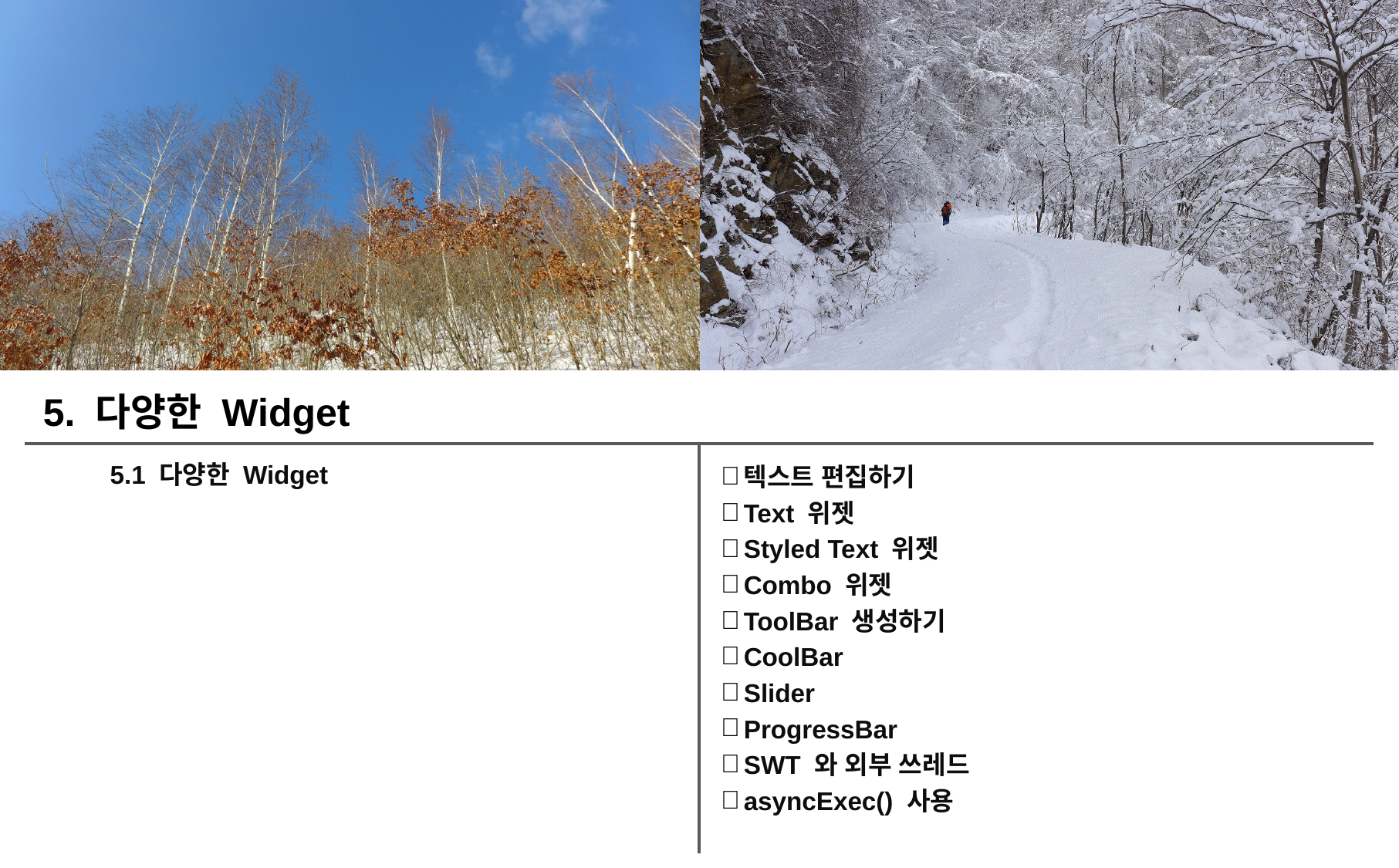

5. 다양한 Widget
5.1 다양한 Widget
텍스트 편집하기
Text 위젯
Styled Text 위젯
Combo 위젯
ToolBar 생성하기
CoolBar
Slider
ProgressBar
SWT 와 외부 쓰레드
asyncExec() 사용